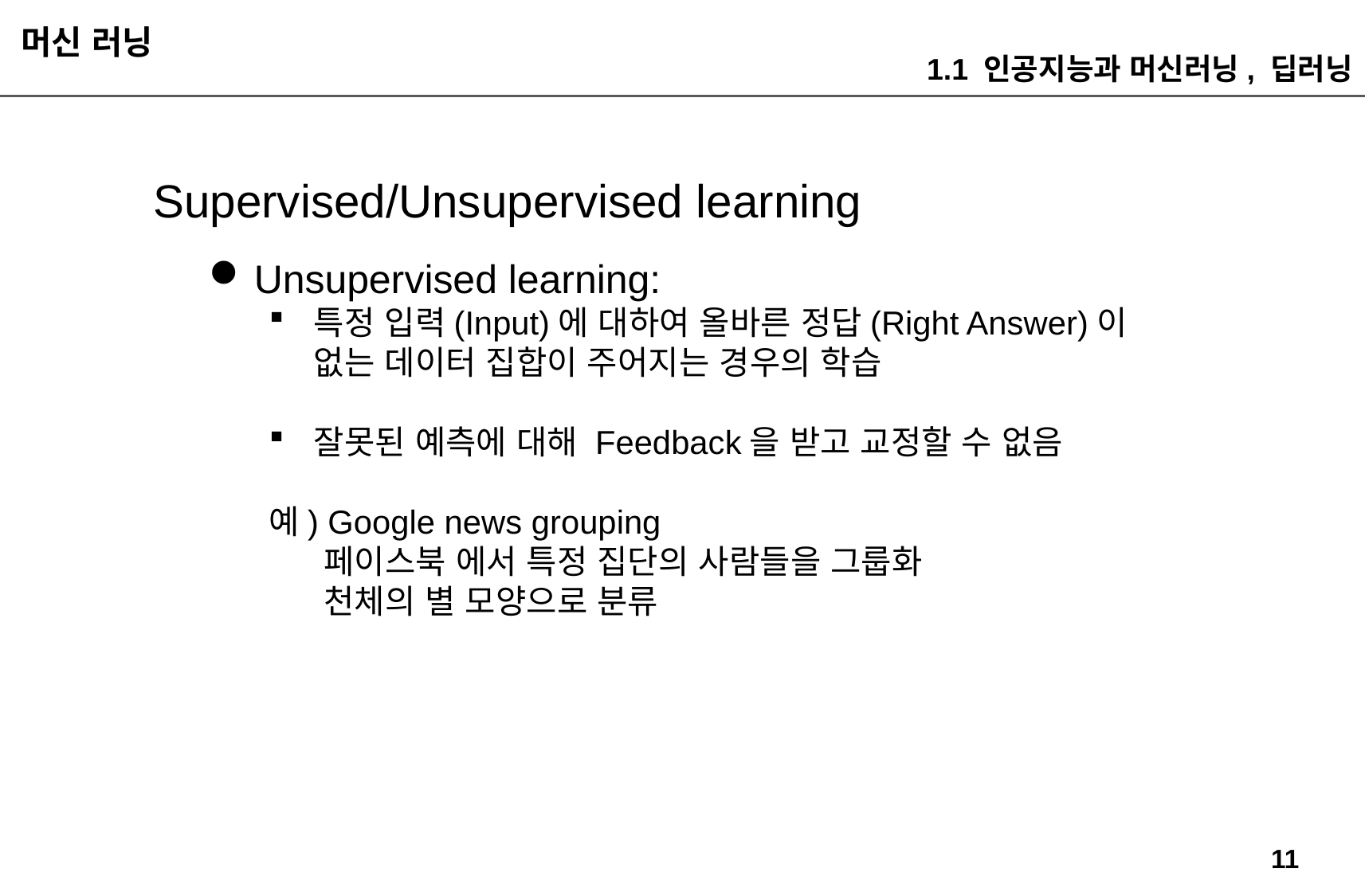

머신 러닝
1.1 인공지능과 머신러닝, 딥러닝
Supervised/Unsupervised learning
Unsupervised learning:
특정 입력(Input)에 대하여 올바른 정답(Right Answer)이 없는 데이터 집합이 주어지는 경우의 학습

잘못된 예측에 대해 Feedback을 받고 교정할 수 없음

예) Google news grouping
     페이스북 에서 특정 집단의 사람들을 그룹화
     천체의 별 모양으로 분류